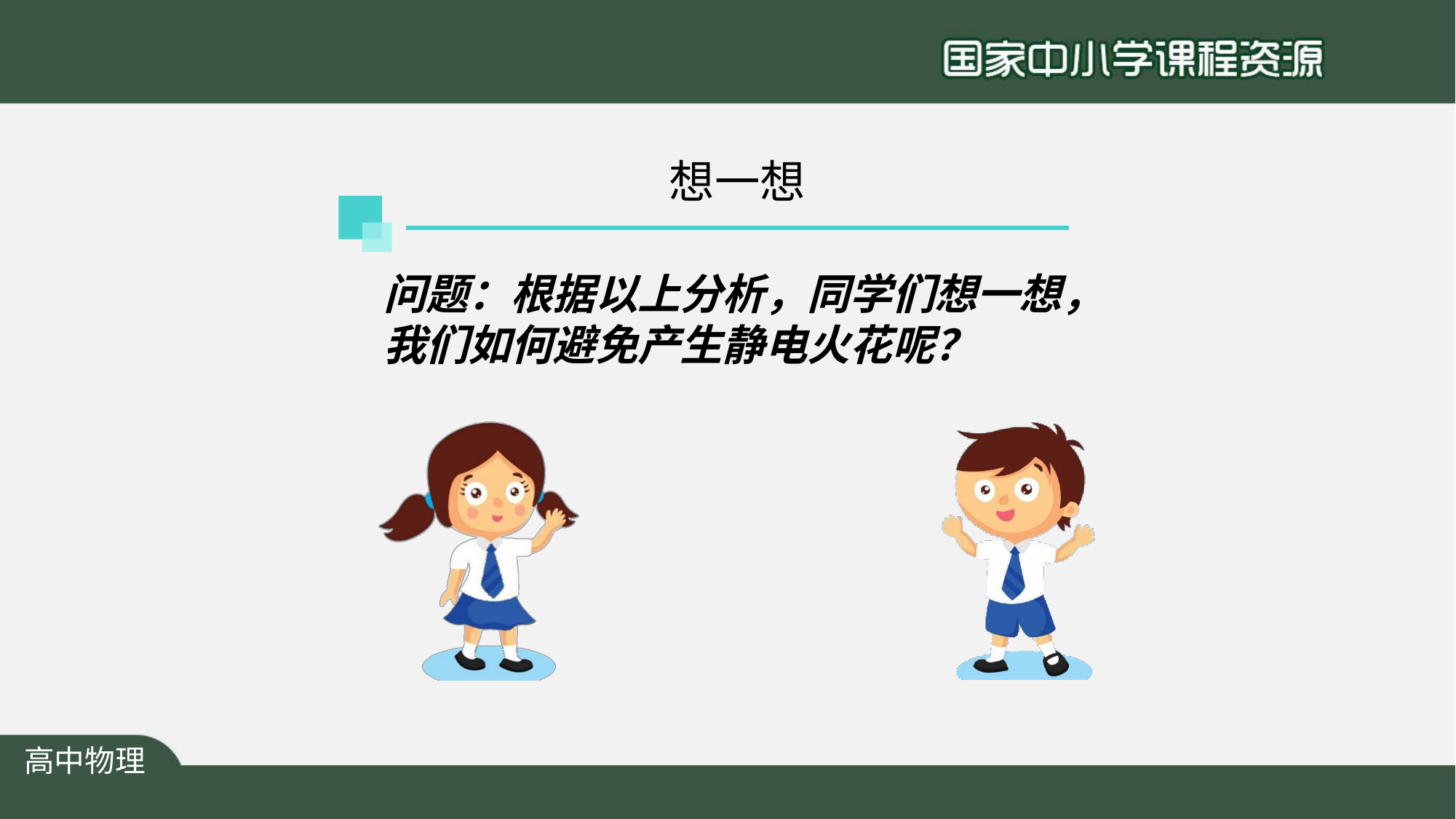

想一想

# 问题：根据以上分析，同学们想一想， 我们如何避免产生静电火花呢？

高中物理